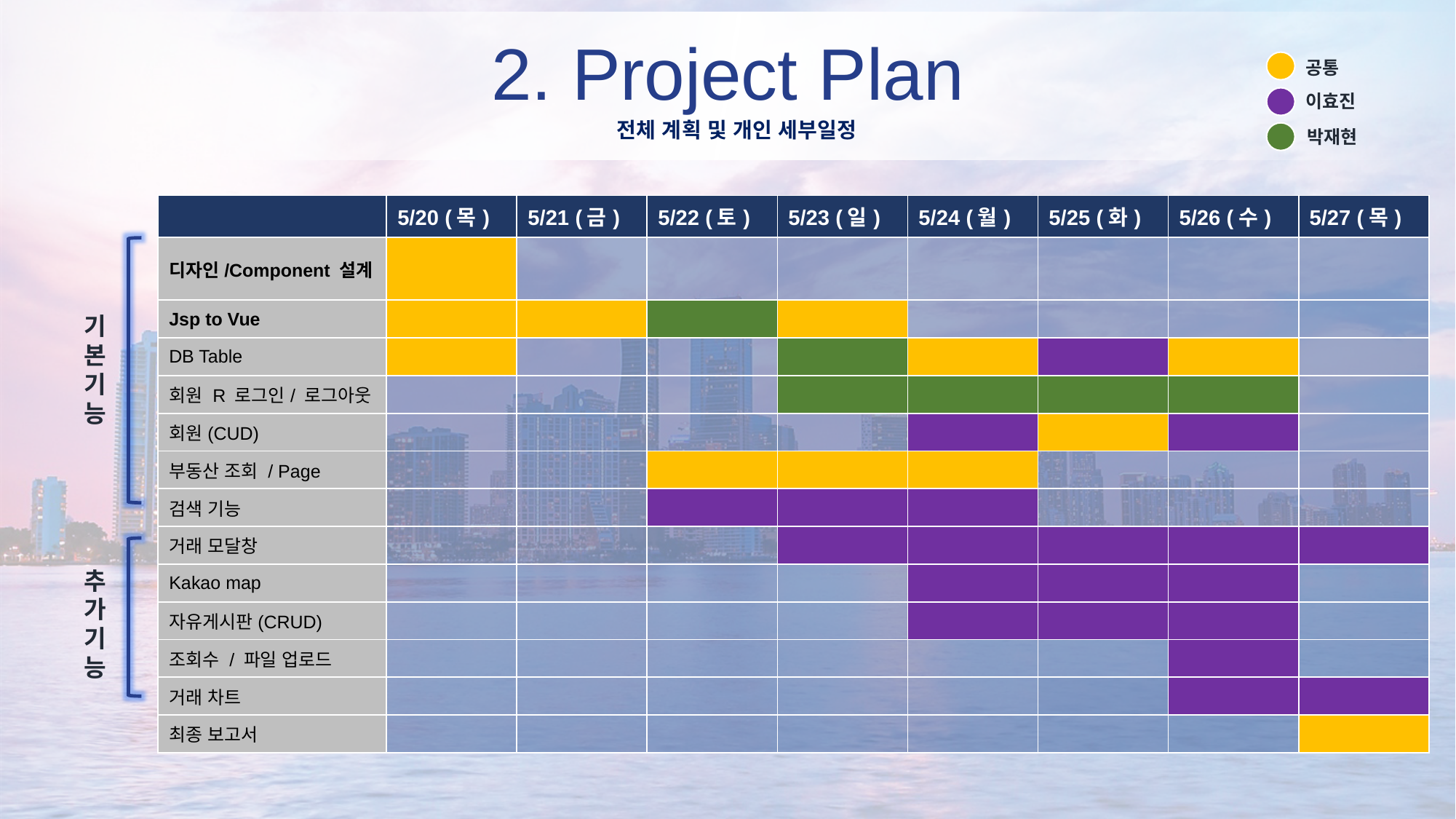

2. Project Plan
공통

이효진

전체 계획 및 개인 세부일정
박재현

|  | 5/20 (목) | 5/21 (금) | 5/22 (토) | 5/23 (일) | 5/24 (월) | 5/25 (화) | 5/26 (수) | 5/27 (목) |
| --- | --- | --- | --- | --- | --- | --- | --- | --- |
| 디자인/Component 설계 |  |  |  |  |  |  |  |  |
| Jsp to Vue |  |  |  |  |  |  |  |  |
| DB Table |  |  |  |  |  |  |  |  |
| 회원 R 로그인/ 로그아웃 |  |  |  |  |  |  |  |  |
| 회원(CUD) |  |  |  |  |  |  |  |  |
| 부동산 조회 / Page |  |  |  |  |  |  |  |  |
| 검색 기능 |  |  |  |  |  |  |  |  |
| 거래 모달창 |  |  |  |  |  |  |  |  |
| Kakao map |  |  |  |  |  |  |  |  |
| 자유게시판(CRUD) |  |  |  |  |  |  |  |  |
| 조회수 / 파일 업로드 |  |  |  |  |  |  |  |  |
| 거래 차트 |  |  |  |  |  |  |  |  |
| 최종 보고서 |  |  |  |  |  |  |  |  |

기본기능

추가
기능